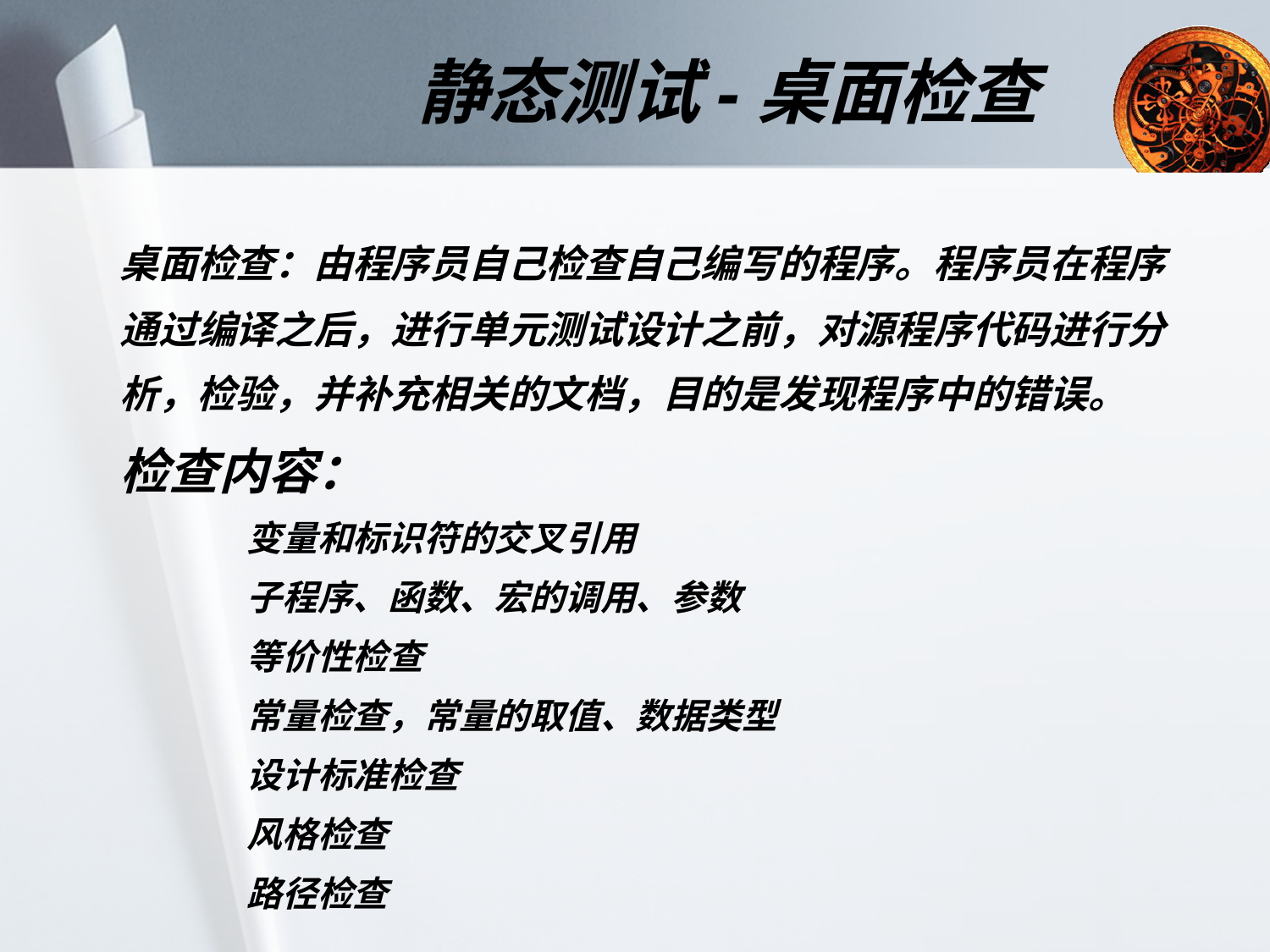

静态测试-桌面检查
桌面检查：由程序员自己检查自己编写的程序。程序员在程序通过编译之后，进行单元测试设计之前，对源程序代码进行分析，检验，并补充相关的文档，目的是发现程序中的错误。
检查内容：
	变量和标识符的交叉引用
	子程序、函数、宏的调用、参数
	等价性检查
	常量检查，常量的取值、数据类型
	设计标准检查
	风格检查
	路径检查